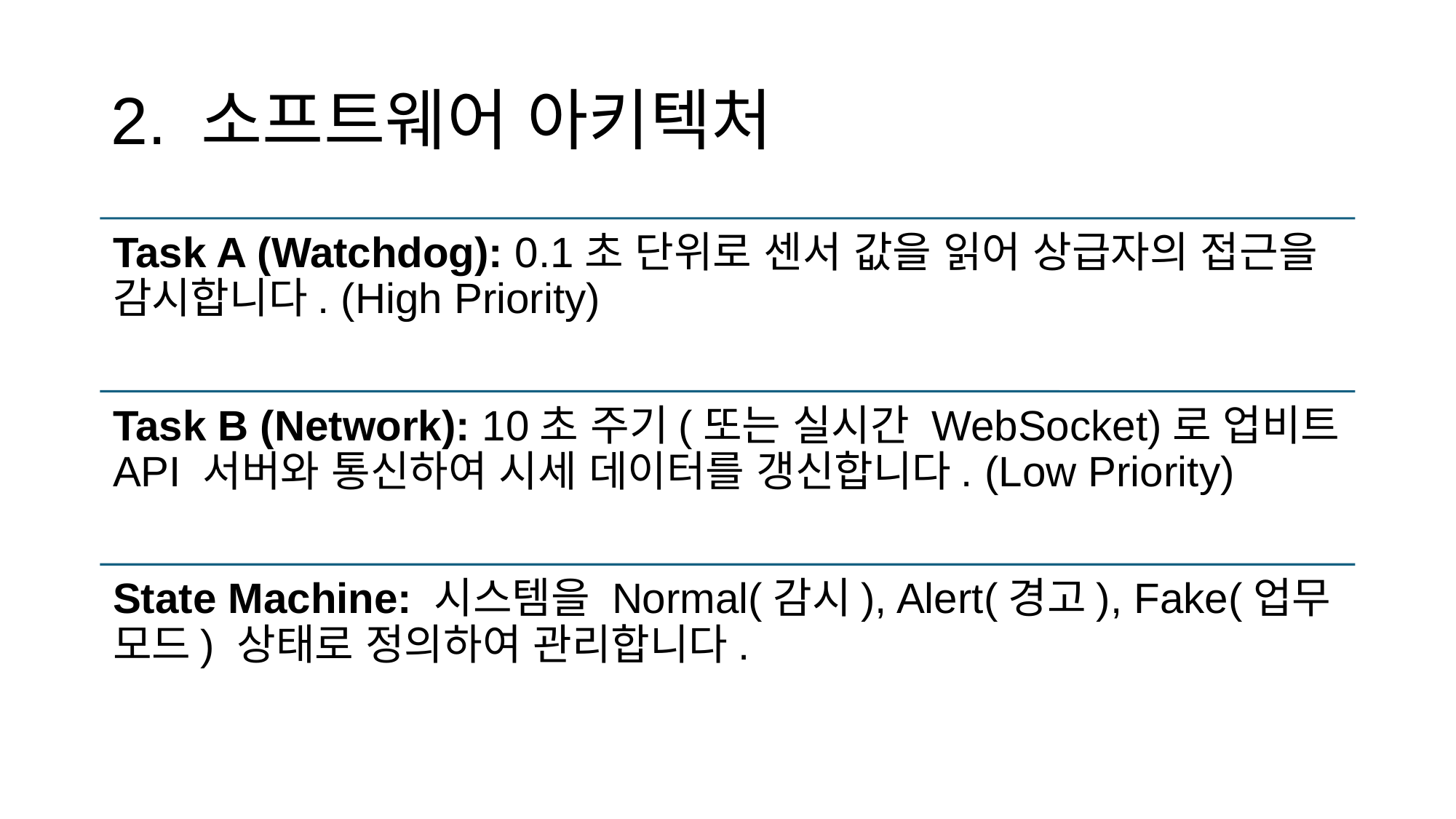

# 2. 소프트웨어 아키텍처
Task A (Watchdog): 0.1초 단위로 센서 값을 읽어 상급자의 접근을 감시합니다. (High Priority)
Task B (Network): 10초 주기(또는 실시간 WebSocket)로 업비트 API 서버와 통신하여 시세 데이터를 갱신합니다. (Low Priority)
State Machine: 시스템을 Normal(감시), Alert(경고), Fake(업무 모드) 상태로 정의하여 관리합니다.